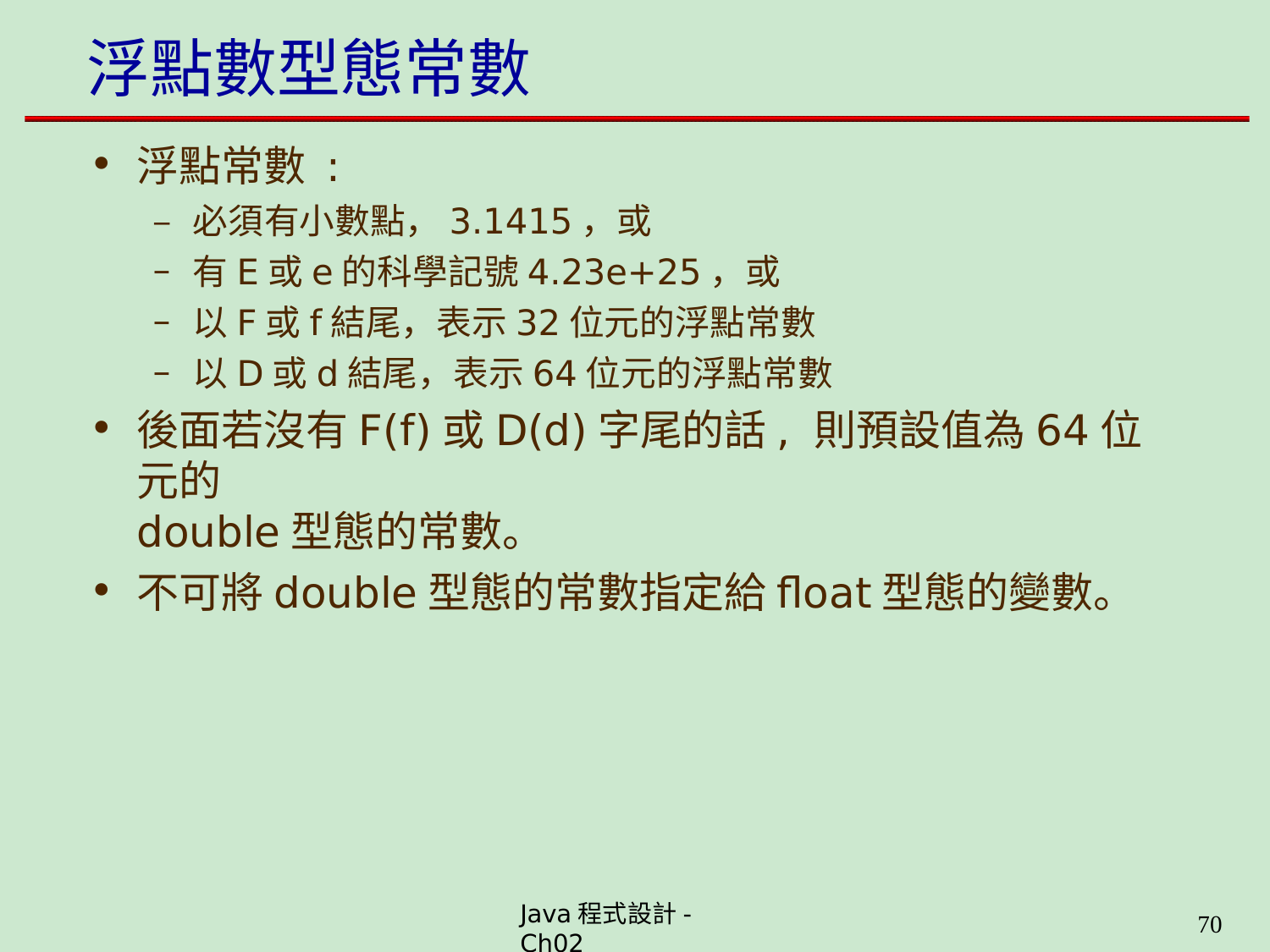

# 浮點數型態常數
浮點常數 :
– 必須有小數點，3.1415，或
有E或e的科學記號4.23e+25，或
以F或f結尾，表示32位元的浮點常數
以D或d結尾，表示64位元的浮點常數
後面若沒有F(f)或D(d)字尾的話, 則預設值為64位元的
double型態的常數。
不可將double型態的常數指定給float型態的變數。
Java程式設計-Ch02
70